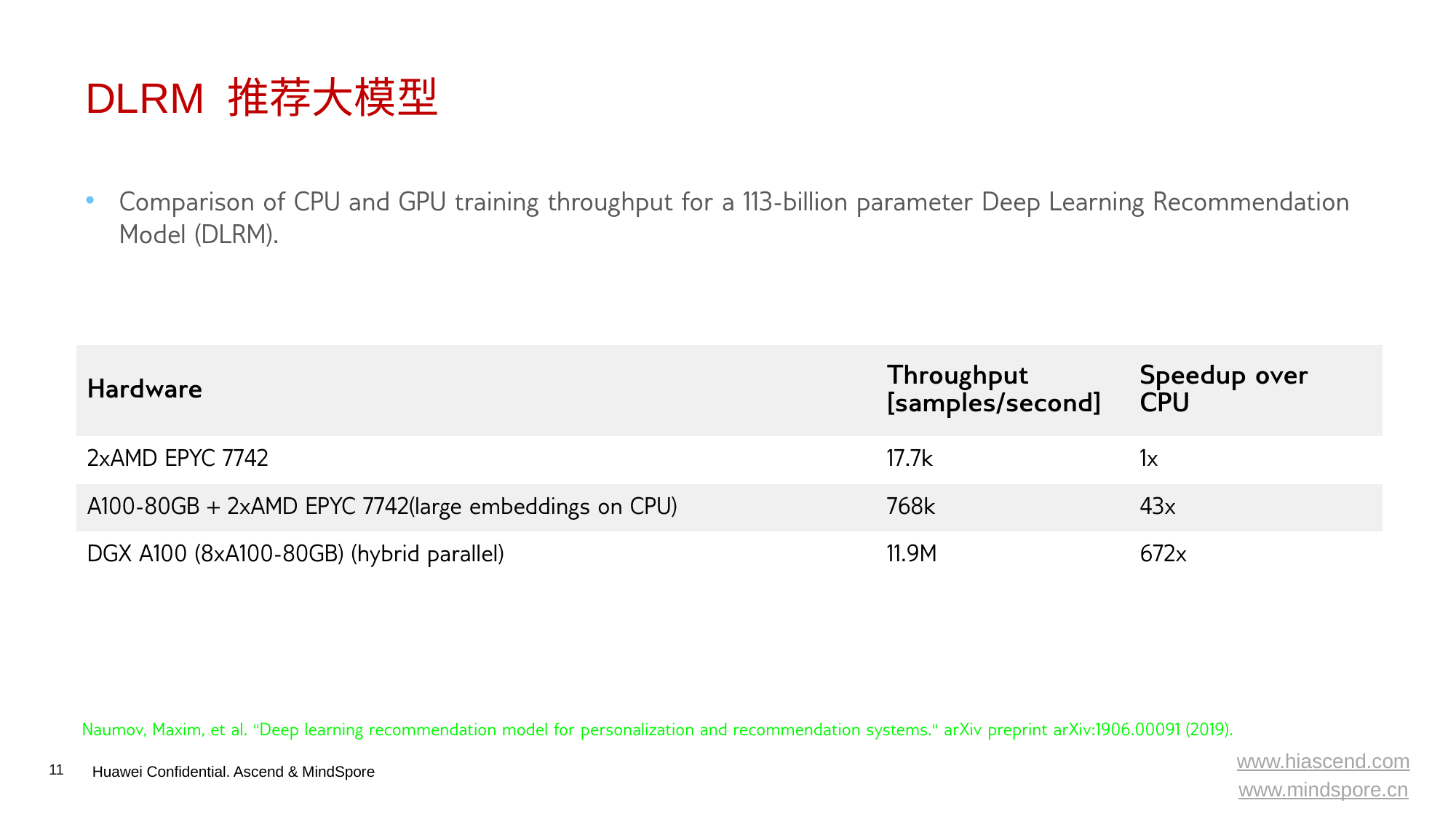

# DLRM 推荐大模型
Comparison of CPU and GPU training throughput for a 113-billion parameter Deep Learning Recommendation Model (DLRM).
| Hardware | Throughput [samples/second] | Speedup over CPU |
| --- | --- | --- |
| 2xAMD EPYC 7742 | 17.7k | 1x |
| A100-80GB + 2xAMD EPYC 7742(large embeddings on CPU) | 768k | 43x |
| DGX A100 (8xA100-80GB) (hybrid parallel) | 11.9M | 672x |
Naumov, Maxim, et al. "Deep learning recommendation model for personalization and recommendation systems." arXiv preprint arXiv:1906.00091 (2019).